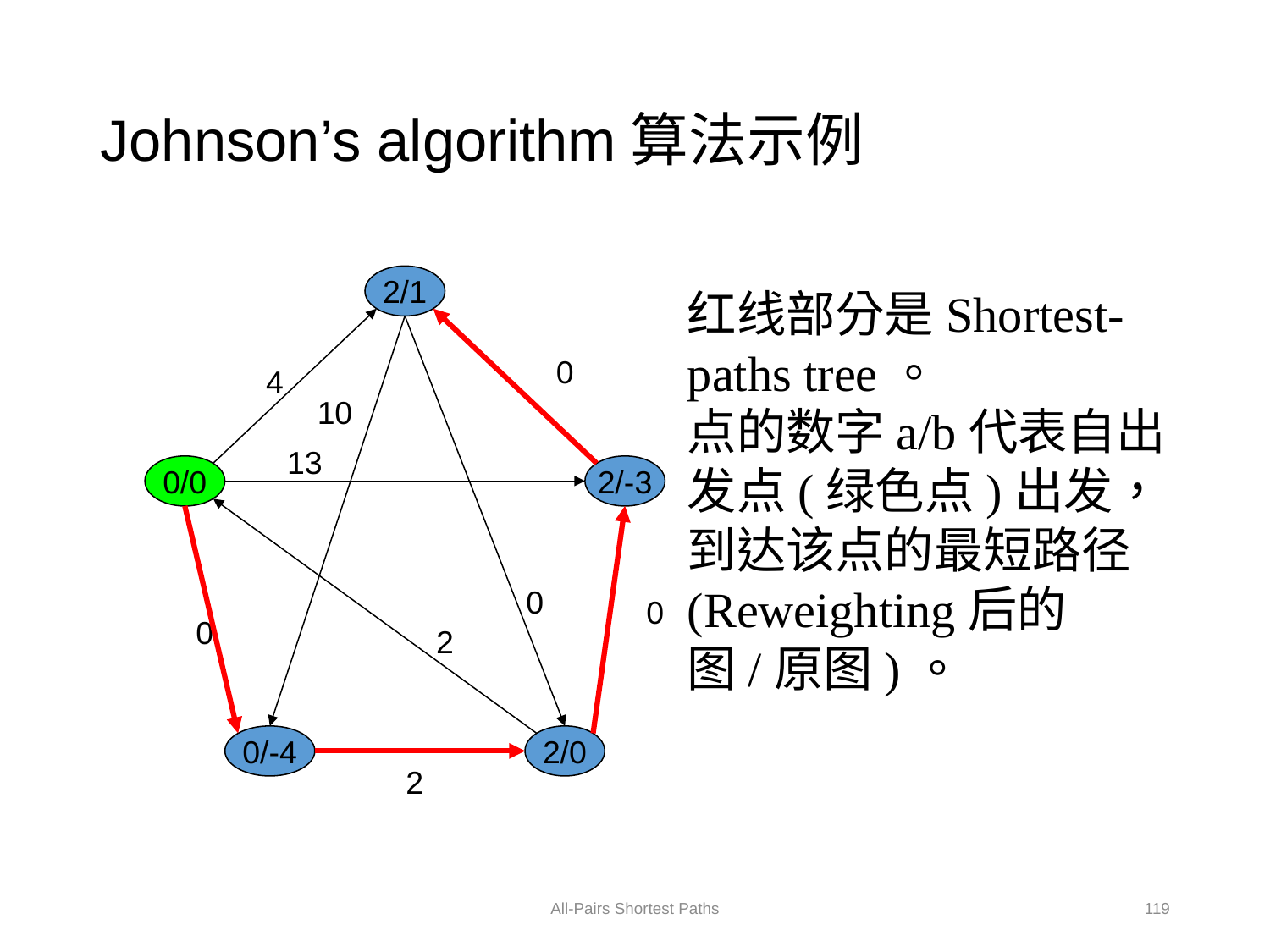

# Johnson’s algorithm算法示例
2/1
红线部分是Shortest-paths tree。
点的数字a/b代表自出发点(绿色点)出发，到达该点的最短路径(Reweighting后的图/原图)。
0
4
10
13
0/0
2/-3
0
0
0
2
0/-4
2/0
2
All-Pairs Shortest Paths
119